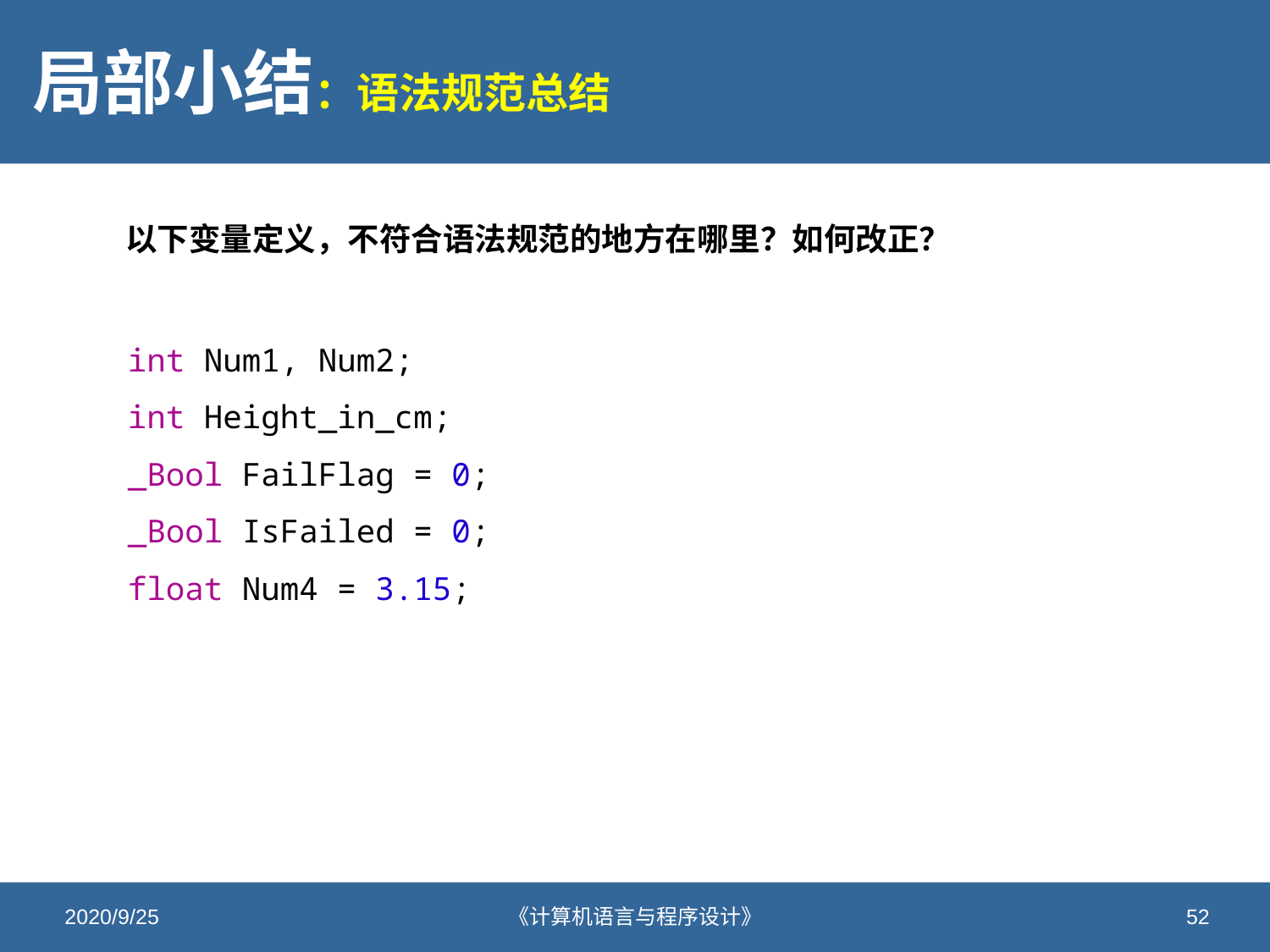

# 局部小结：语法规范总结
以下变量定义，不符合语法规范的地方在哪里？如何改正？
    int Num1, Num2;
    int Height_in_cm;
    _Bool FailFlag = 0;
    _Bool IsFailed = 0;
    float Num4 = 3.15;
2020/9/25
《计算机语言与程序设计》
52